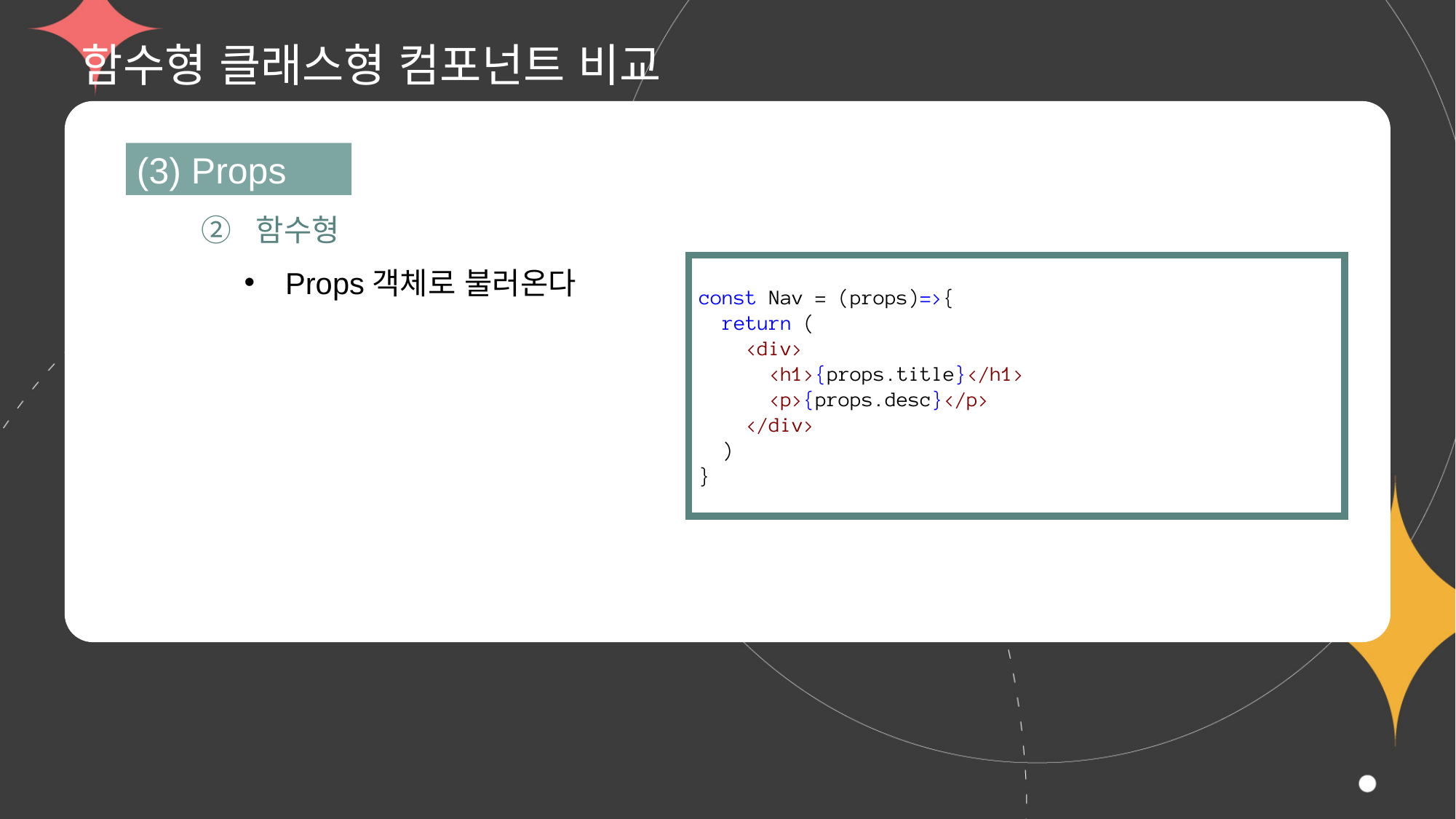

# 함수형 클래스형 컴포넌트 비교
(3) Props
②  함수형
Props객체로 불러온다
const Nav = (props)=>{
  return (
    <div>
      <h1>{props.title}</h1>
      <p>{props.desc}</p>
    </div>
  )
}